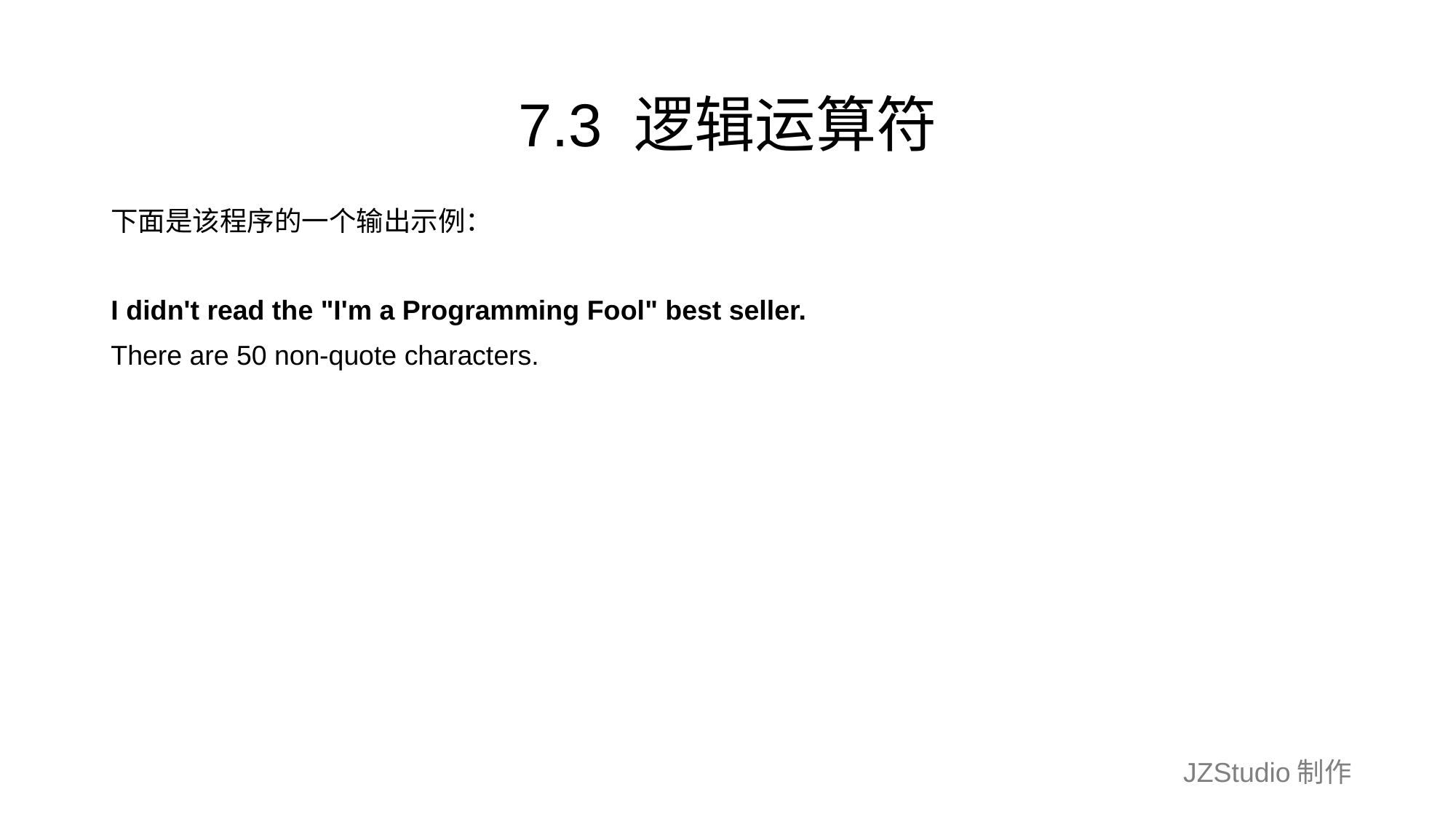

# 7.3 逻辑运算符
下面是该程序的一个输出示例：

I didn't read the "I'm a Programming Fool" best seller.
There are 50 non-quote characters.